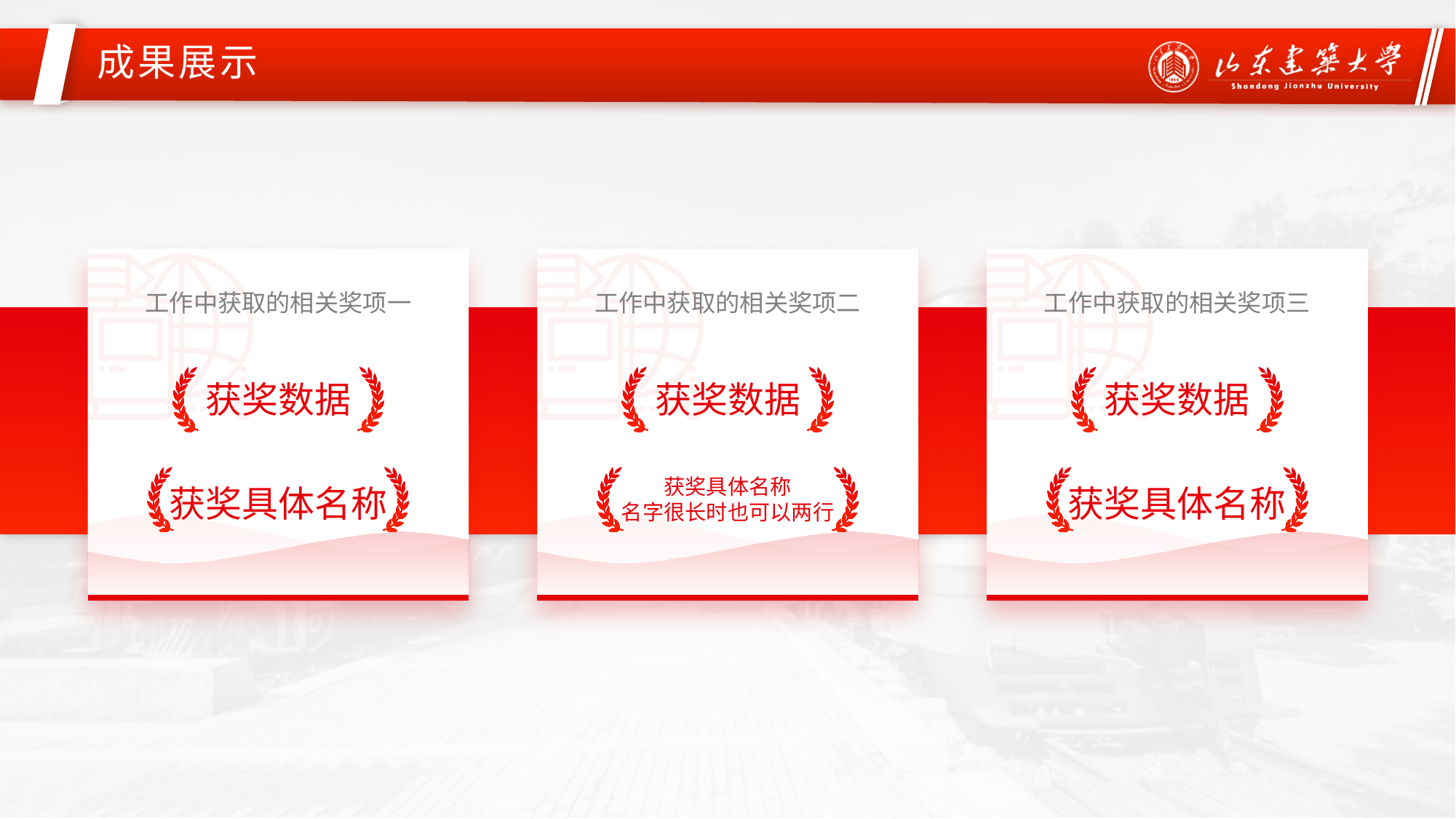

成果展示

工作中获取的相关奖项一

获奖数据

获奖具体名称

工作中获取的相关奖项二

获奖数据

获奖具体名称
名字很长时也可以两行

工作中获取的相关奖项三

获奖数据

获奖具体名称